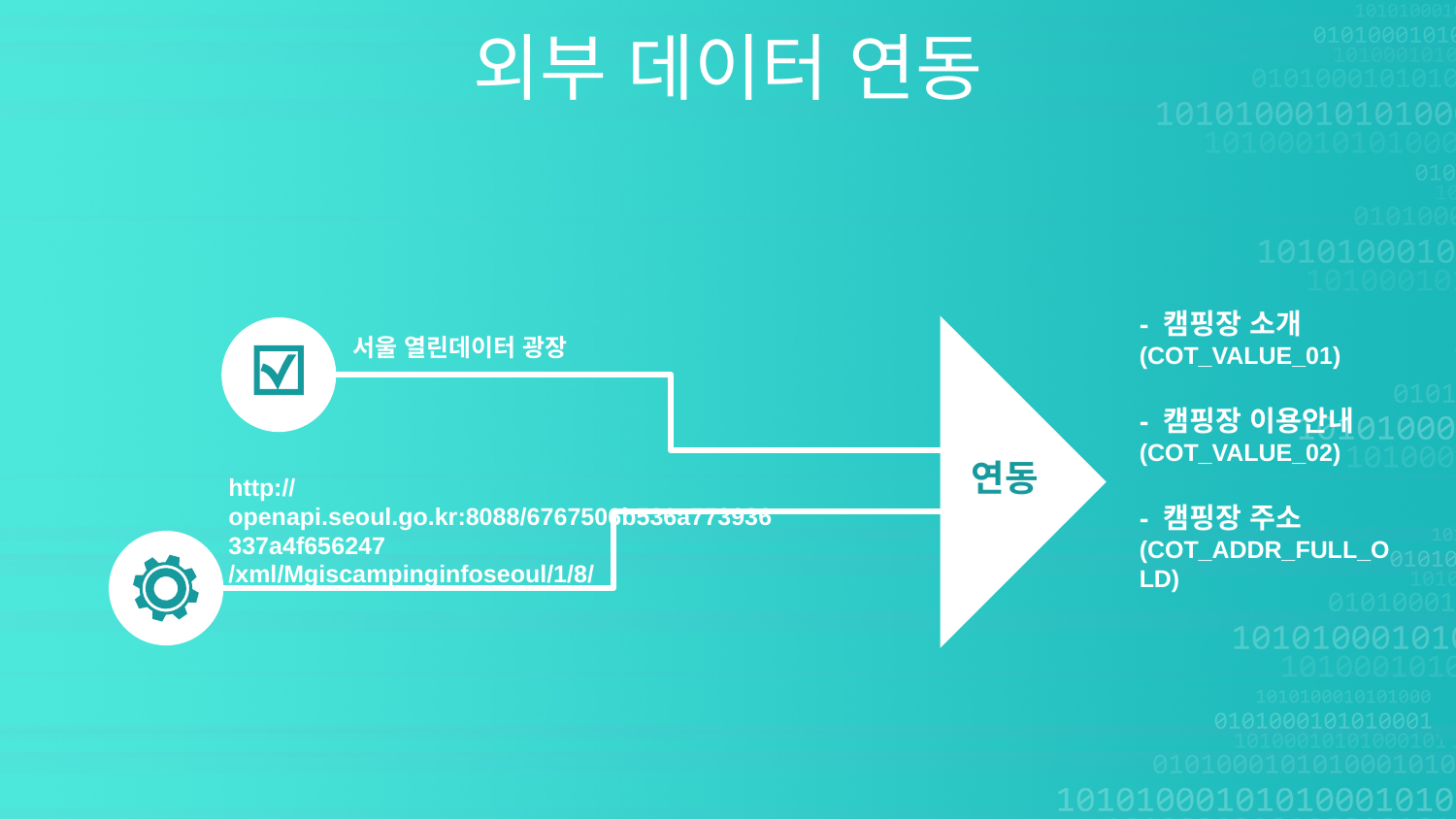

외부 데이터 연동
- 캠핑장 소개
(COT_VALUE_01)

- 캠핑장 이용안내(COT_VALUE_02)

- 캠핑장 주소(COT_ADDR_FULL_OLD)

서울 열린데이터 광장

http://openapi.seoul.go.kr:8088/6767506b536a773936337a4f656247
/xml/Mgiscampinginfoseoul/1/8/
연동